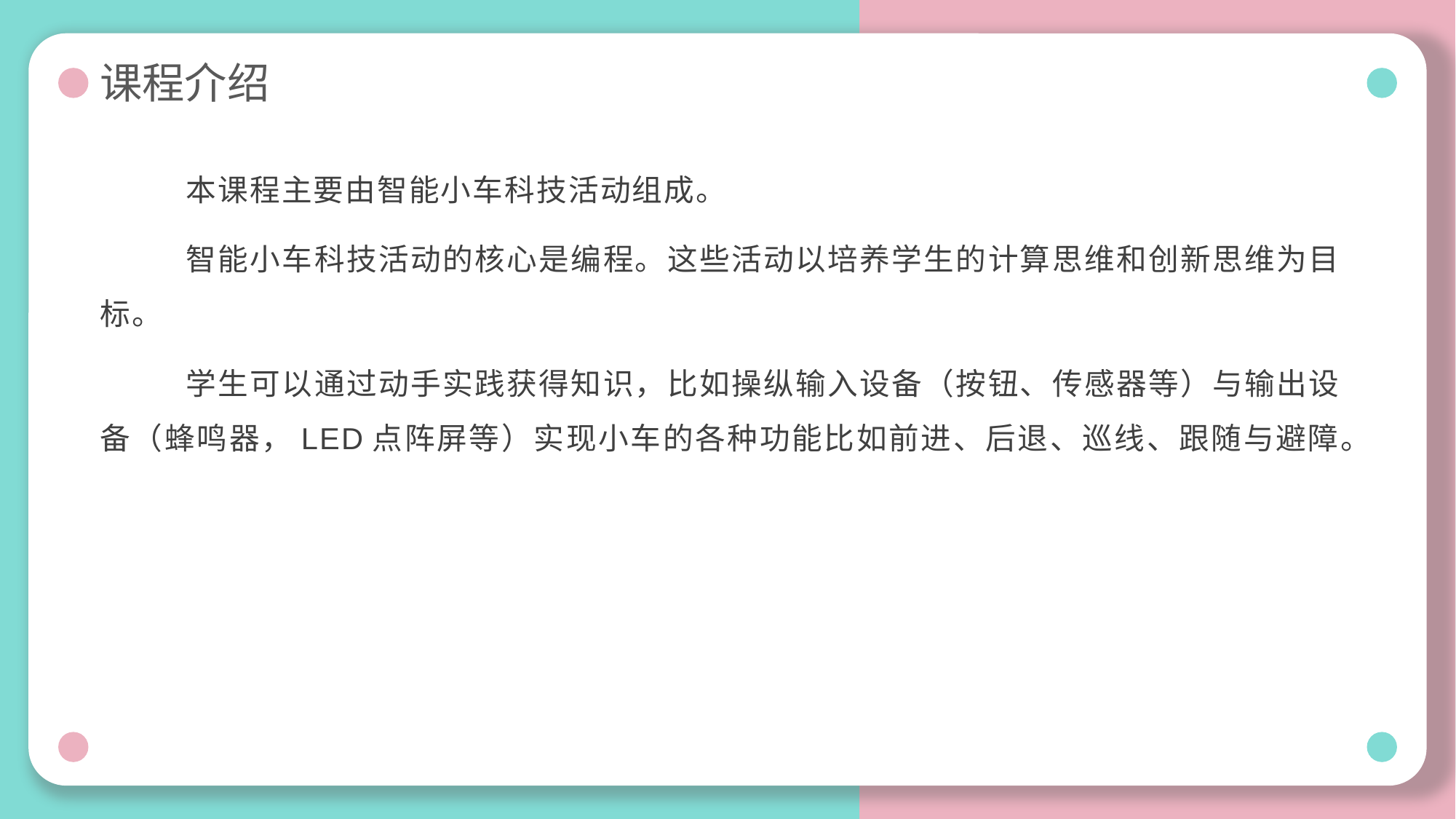

# 课程介绍
本课程主要由智能小车科技活动组成。
智能小车科技活动的核心是编程。这些活动以培养学生的计算思维和创新思维为目标。
学生可以通过动手实践获得知识，比如操纵输入设备（按钮、传感器等）与输出设备（蜂鸣器，LED点阵屏等）实现小车的各种功能比如前进、后退、巡线、跟随与避障。